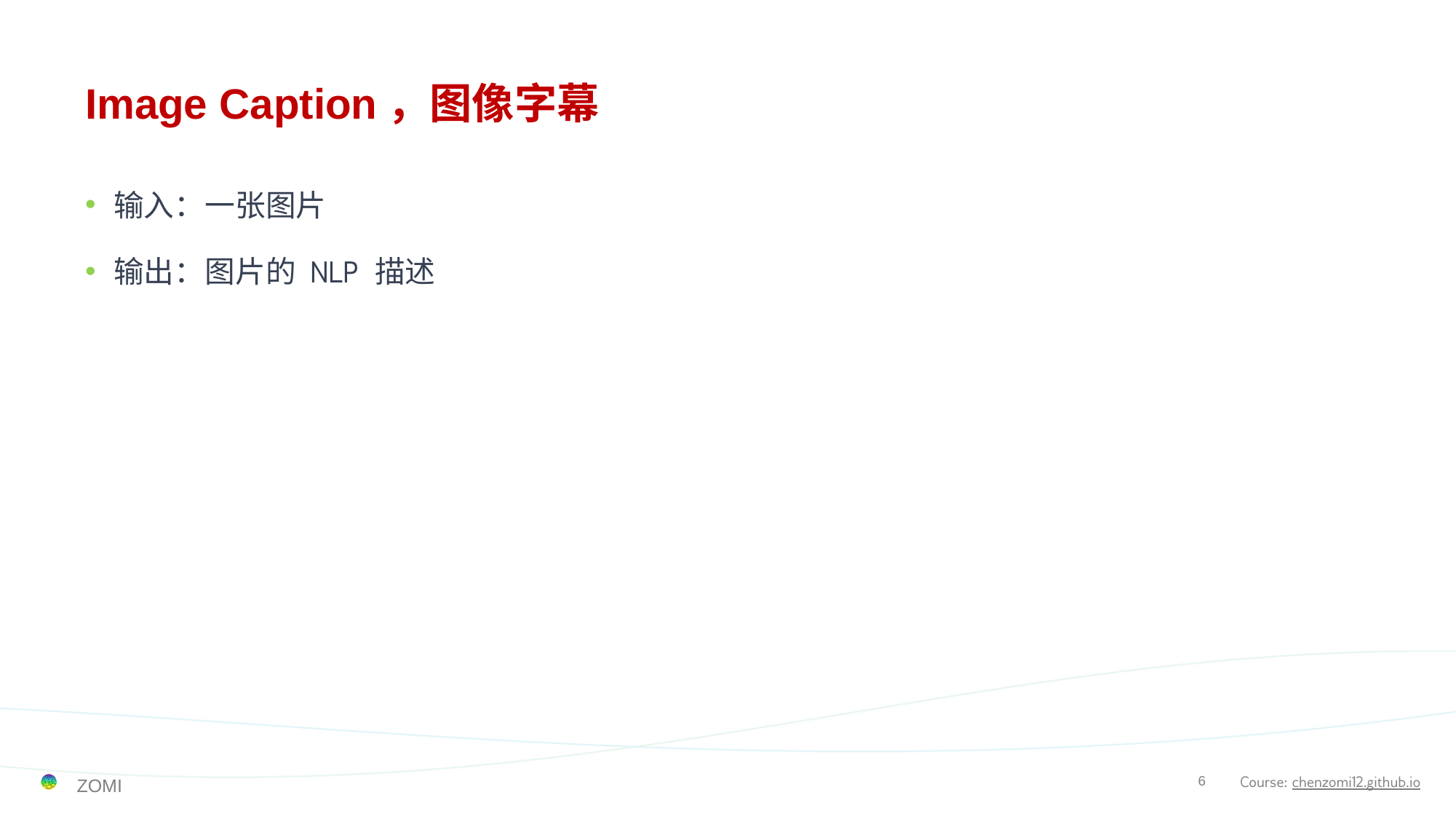

# Image Caption，图像字幕
输入：一张图片
输出：图片的 NLP 描述